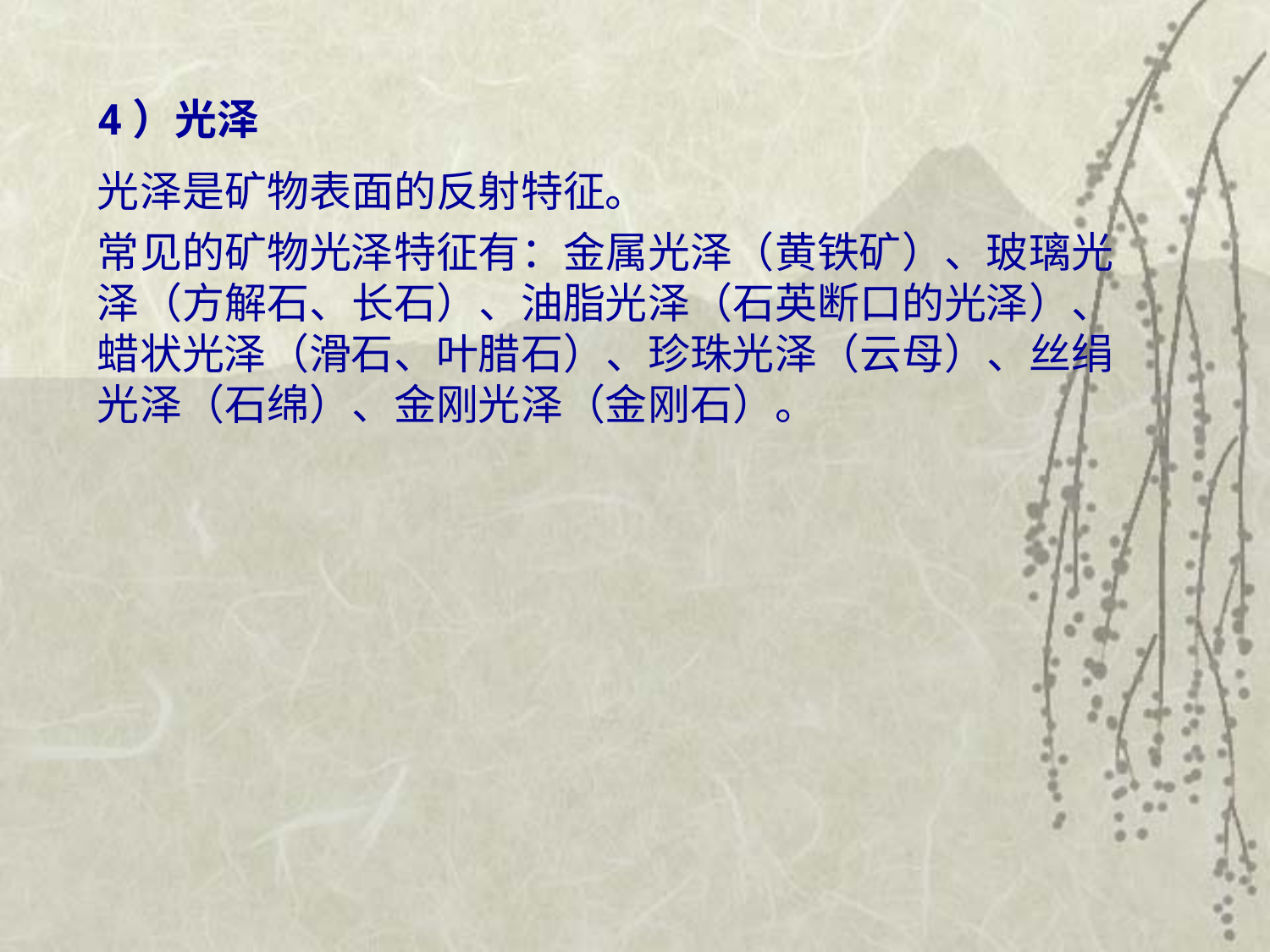

4）光泽
光泽是矿物表面的反射特征。
常见的矿物光泽特征有：金属光泽（黄铁矿）、玻璃光泽（方解石、长石）、油脂光泽（石英断口的光泽）、蜡状光泽（滑石、叶腊石）、珍珠光泽（云母）、丝绢光泽（石绵）、金刚光泽（金刚石）。